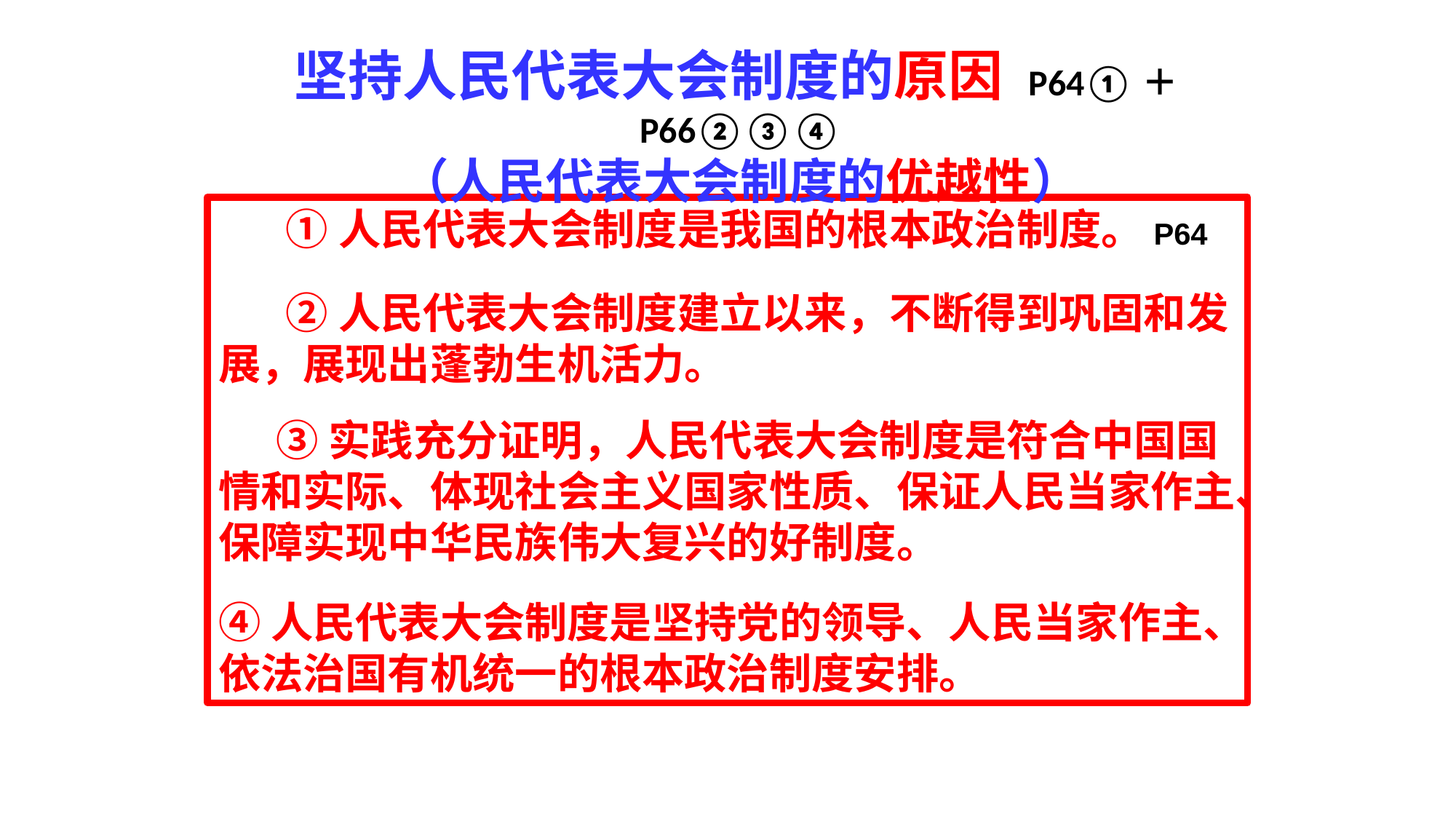

坚持人民代表大会制度的原因 P64①＋P66②③④
（人民代表大会制度的优越性）
       ①人民代表大会制度是我国的根本政治制度。P64

       ②人民代表大会制度建立以来，不断得到巩固和发展，展现出蓬勃生机活力。

      ③实践充分证明，人民代表大会制度是符合中国国情和实际、体现社会主义国家性质、保证人民当家作主、保障实现中华民族伟大复兴的好制度。

④人民代表大会制度是坚持党的领导、人民当家作主、依法治国有机统一的根本政治制度安排。